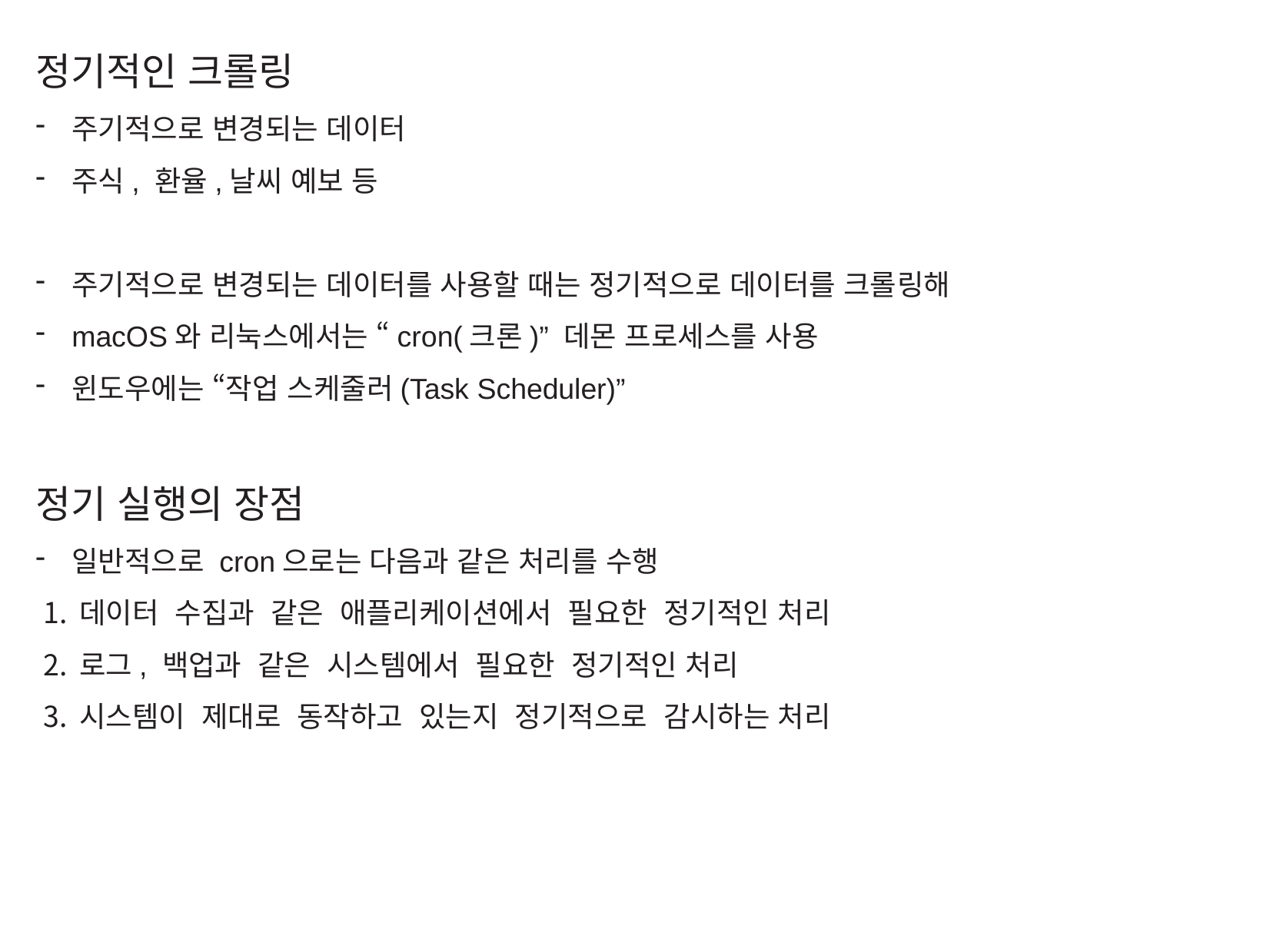

정기적인 크롤링
주기적으로 변경되는 데이터
주식, 환율,날씨 예보 등

주기적으로 변경되는 데이터를 사용할 때는 정기적으로 데이터를 크롤링해
macOS와 리눅스에서는 “cron(크론)” 데몬 프로세스를 사용
윈도우에는 “작업 스케줄러(Task Scheduler)”

정기 실행의 장점
일반적으로 cron으로는 다음과 같은 처리를 수행
데이터  수집과  같은  애플리케이션에서  필요한  정기적인 처리
로그, 백업과  같은  시스템에서  필요한  정기적인 처리
시스템이  제대로  동작하고  있는지  정기적으로  감시하는 처리